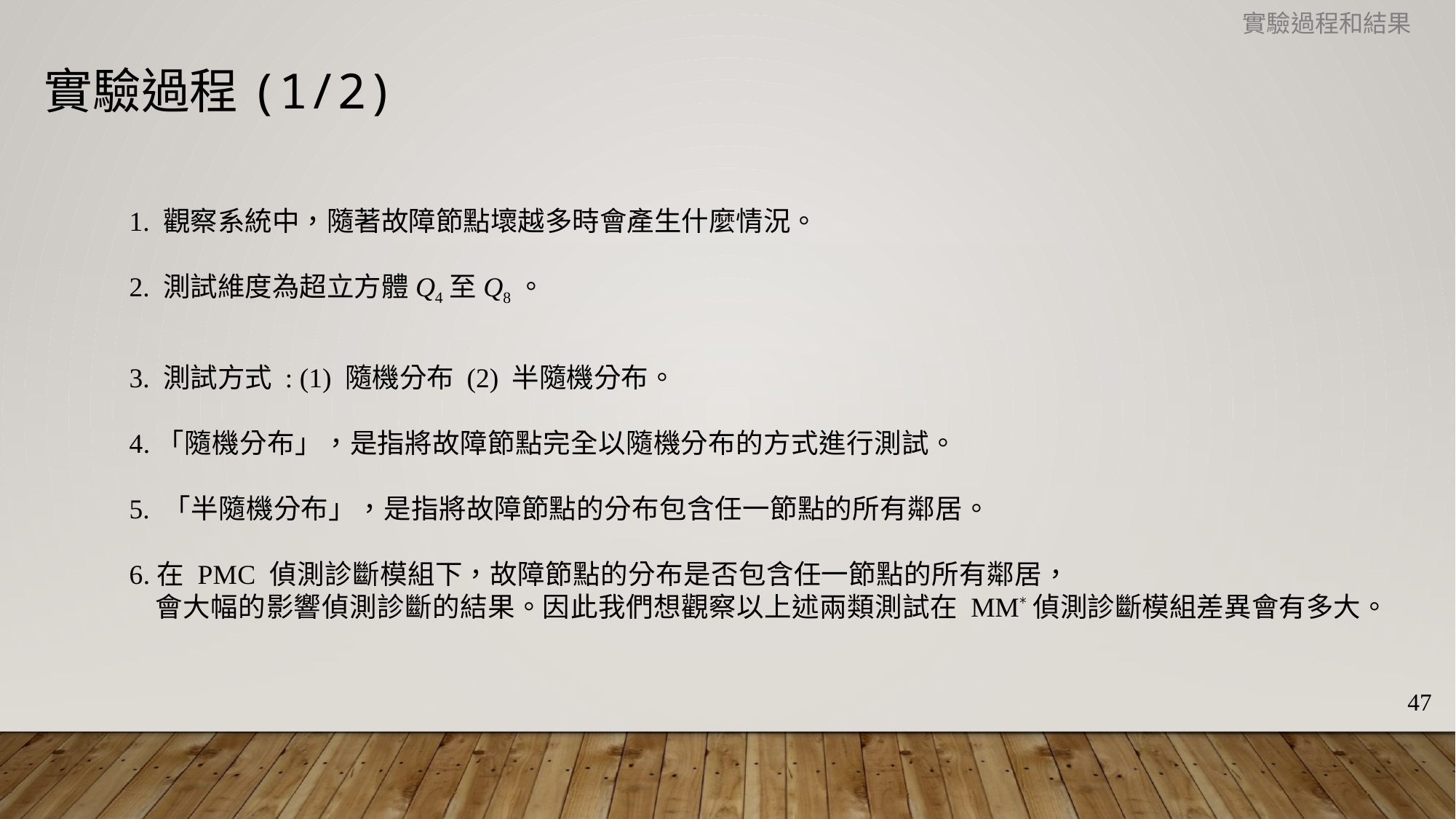

實驗過程和結果
實驗過程(1/2)
1. 觀察系統中，隨著故障節點壞越多時會產生什麼情況。

2. 測試維度為超立方體Q4至Q8。

3. 測試方式 : (1) 隨機分布 (2) 半隨機分布。

4.「隨機分布」，是指將故障節點完全以隨機分布的方式進行測試。

5. 「半隨機分布」，是指將故障節點的分布包含任一節點的所有鄰居。

6.在 PMC 偵測診斷模組下，故障節點的分布是否包含任一節點的所有鄰居，
   會大幅的影響偵測診斷的結果。因此我們想觀察以上述兩類測試在 MM*偵測診斷模組差異會有多大。

47